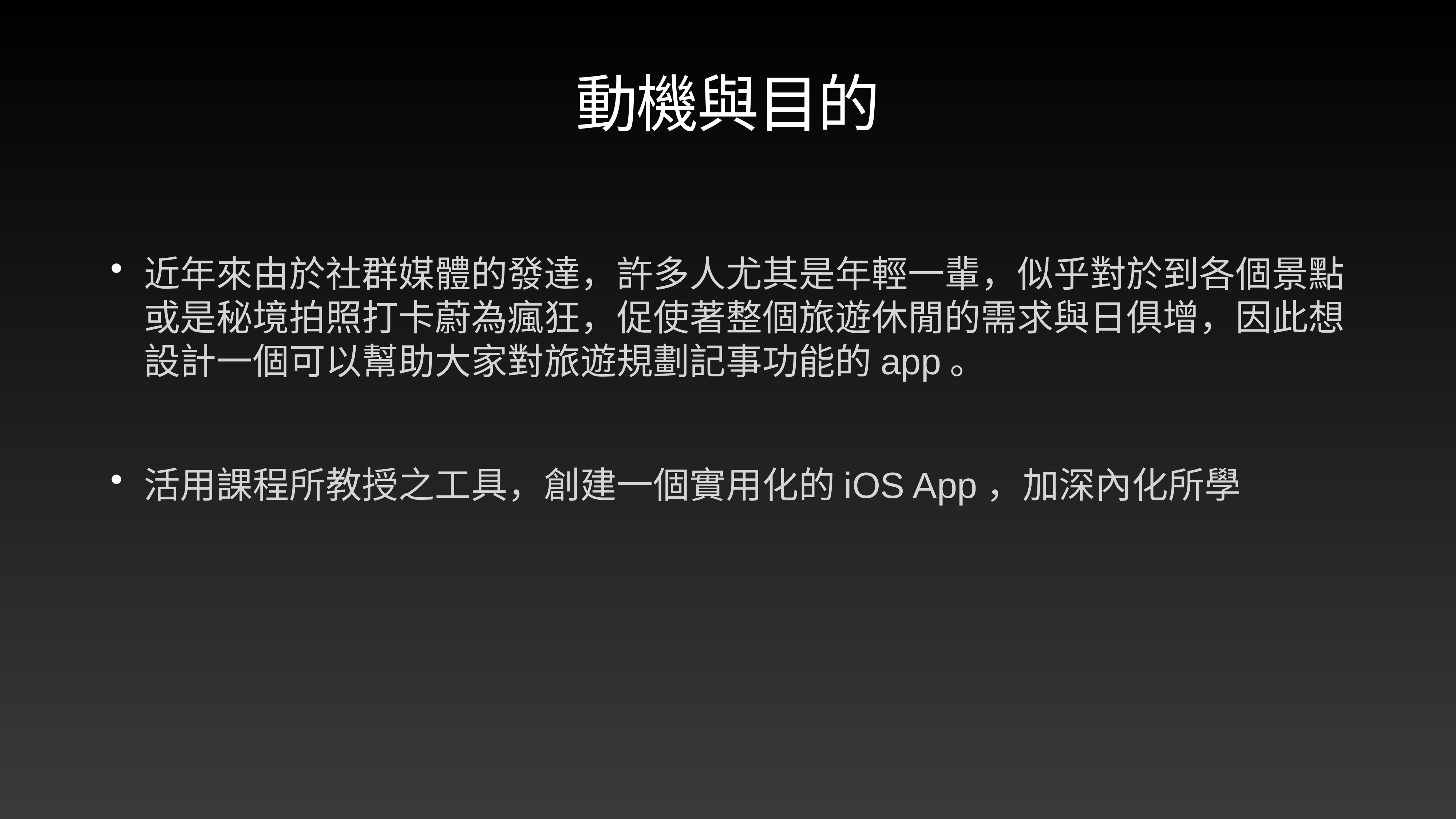

# 動機與目的
近年來由於社群媒體的發達，許多人尤其是年輕一輩，似乎對於到各個景點或是秘境拍照打卡蔚為瘋狂，促使著整個旅遊休閒的需求與日俱增，因此想設計一個可以幫助大家對旅遊規劃記事功能的app。

活用課程所教授之工具，創建一個實用化的iOS App，加深內化所學